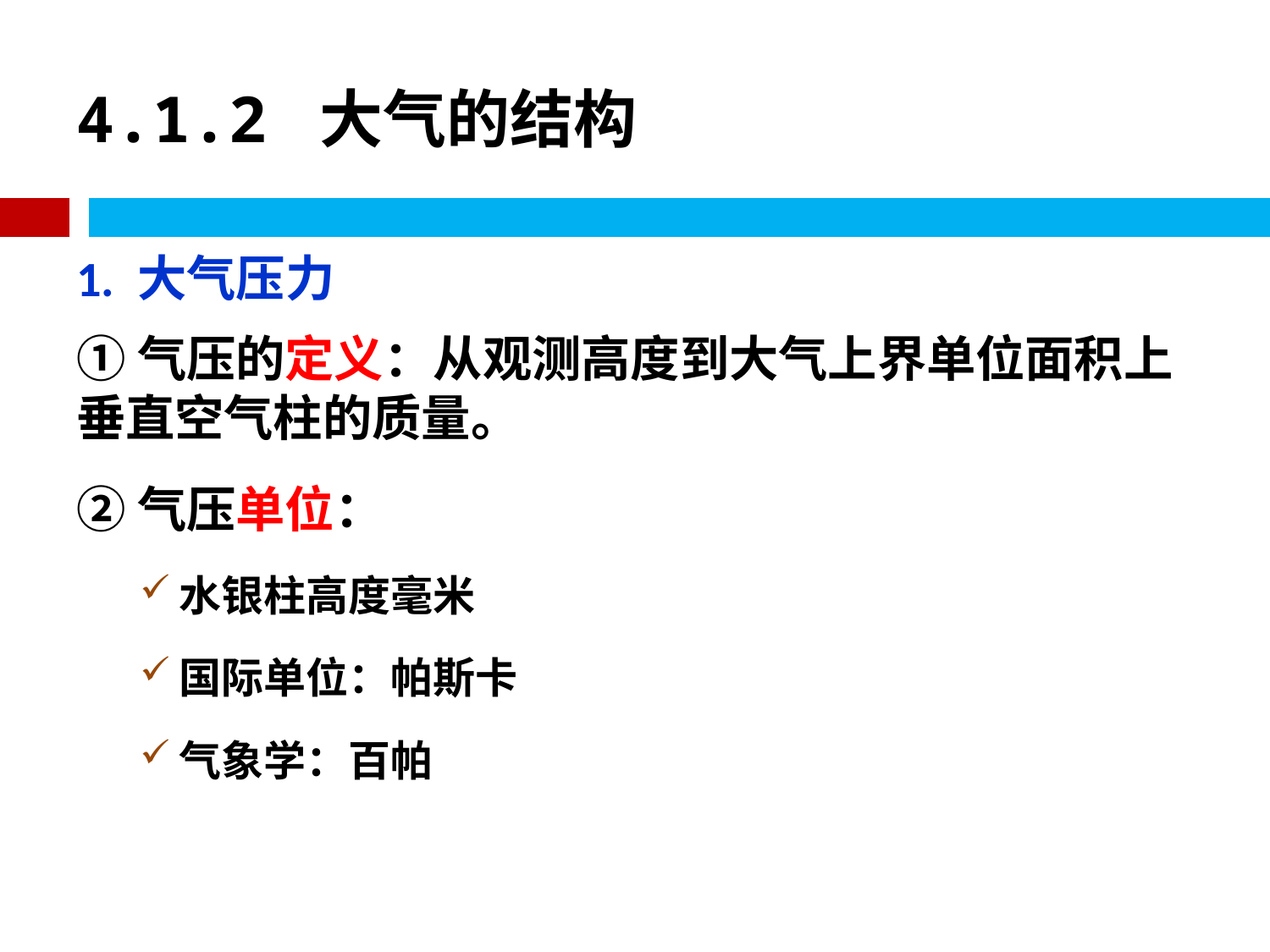

# 4.1.2 大气的结构
1. 大气压力
①气压的定义：从观测高度到大气上界单位面积上垂直空气柱的质量。
②气压单位：
水银柱高度毫米
国际单位：帕斯卡
气象学：百帕